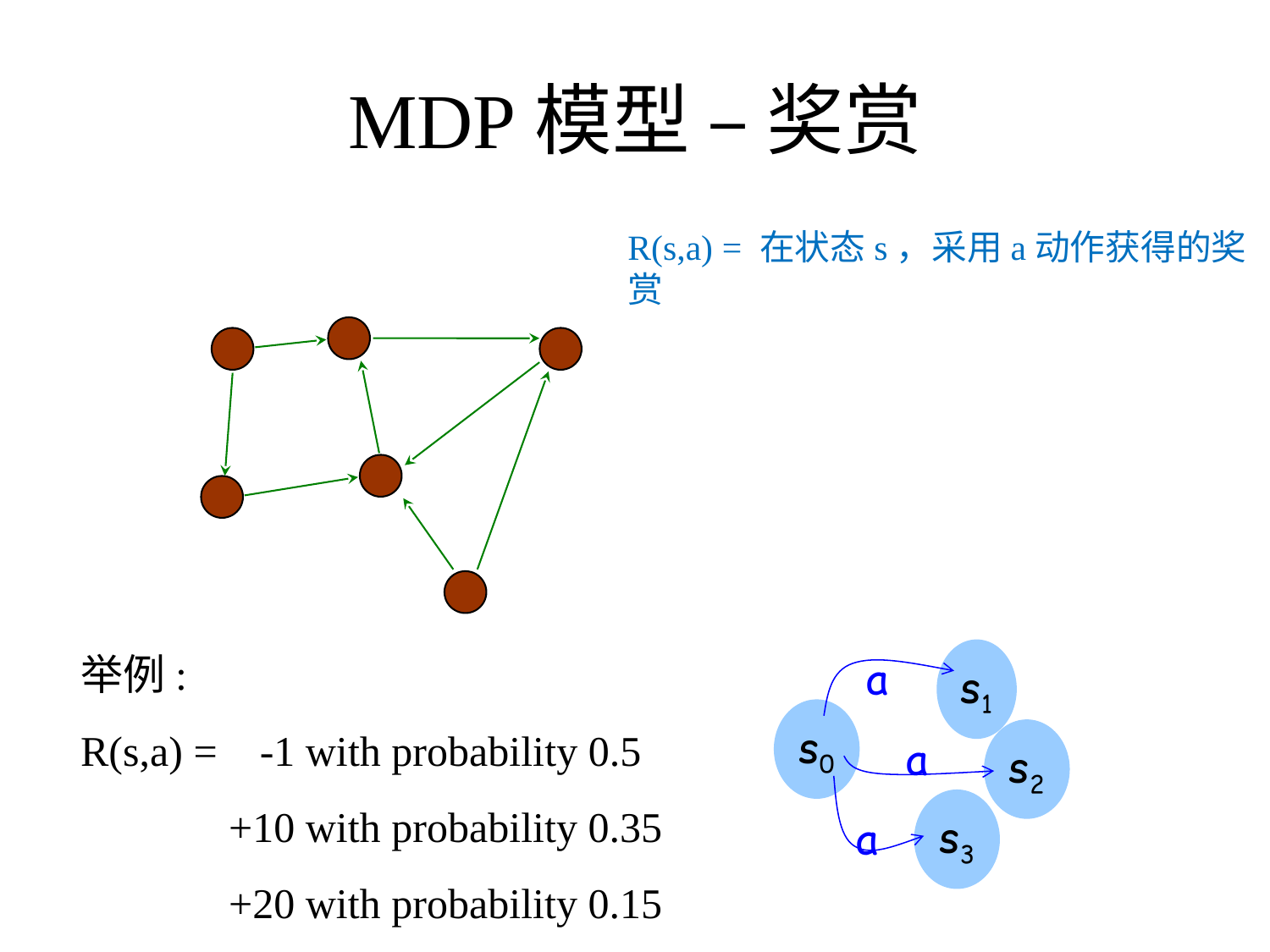

# MDP模型 – 奖赏
R(s,a) = 在状态s，采用a动作获得的奖赏

举例:
R(s,a) =    -1 with probability 0.5
              +10 with probability 0.35
              +20 with probability 0.15
a

s1

s0
a
s2

a
s3